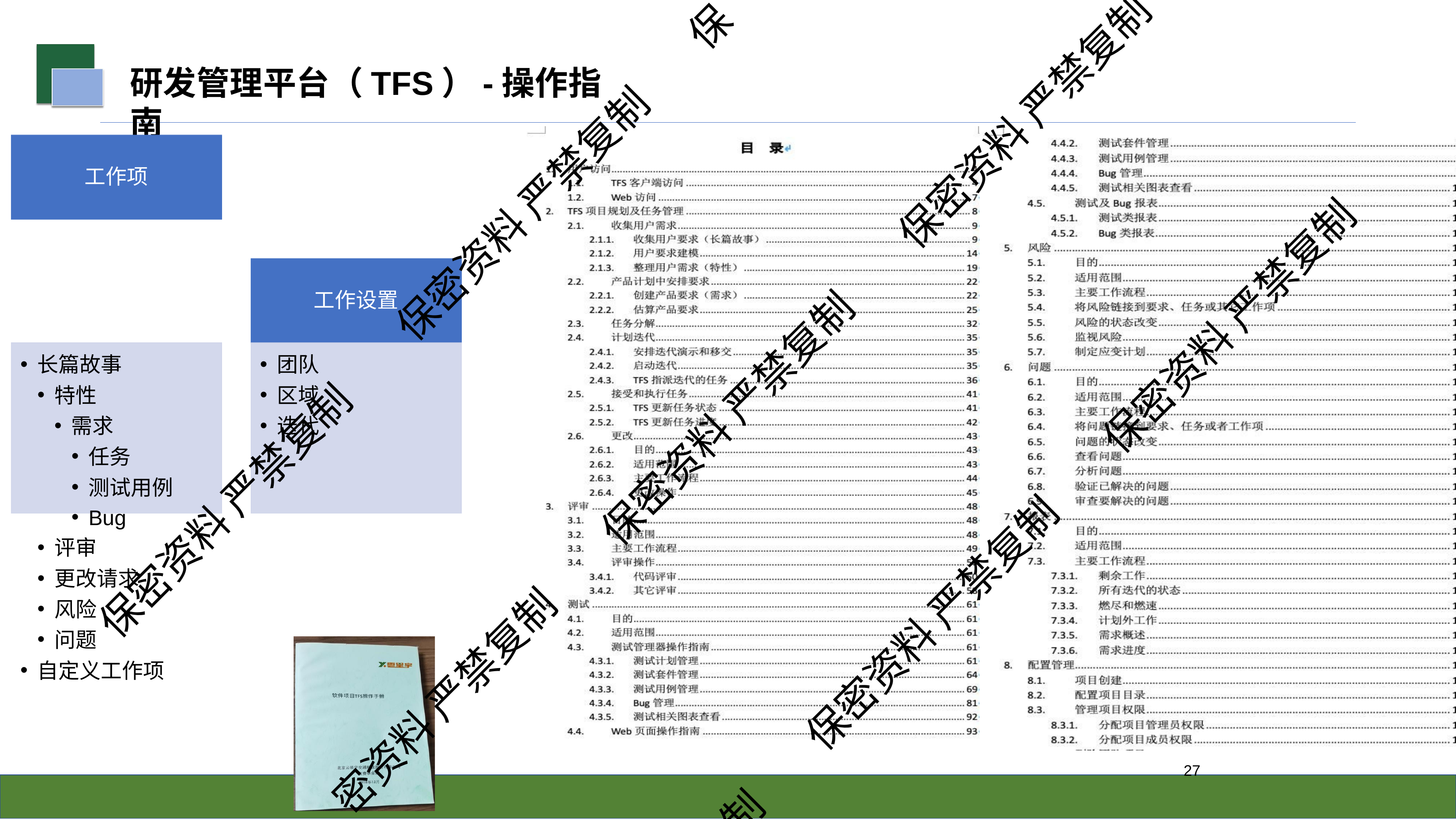

保
# 研发管理平台（TFS）-操作指南
保密资料 严禁复制

工作项
保密资料 严禁复制

工作设置
保密资料 严禁复制

长篇故事
特性
需求
任务
测试用例
Bug
团队
区域
迭代
保密资料 严禁复制
保密资料 严禁复制
评审
更改请求
风险
问题
自定义工作项
保密资料 严禁复制

密资料 严禁复制
27
制